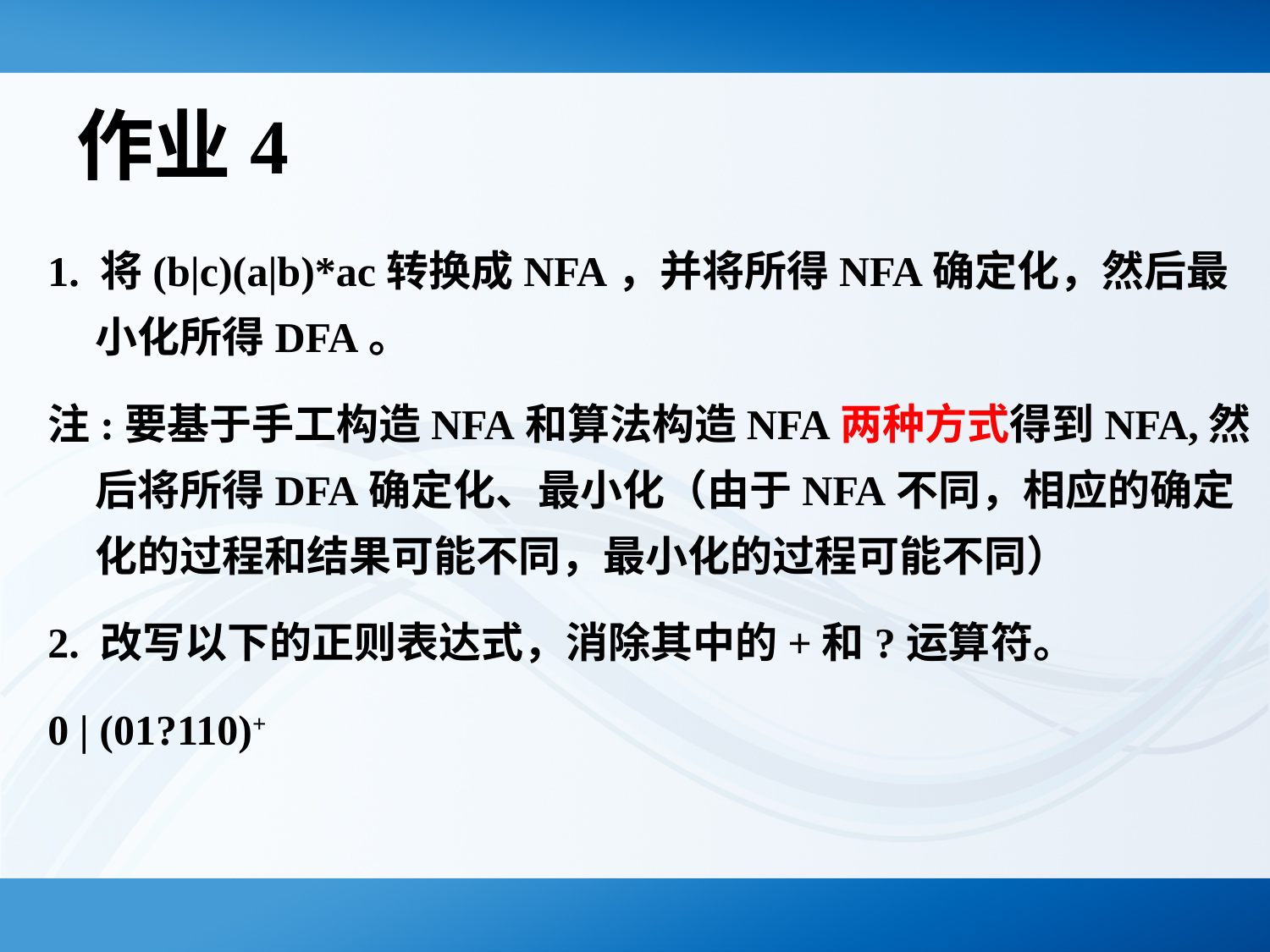

# 作业4
1. 将(b|c)(a|b)*ac转换成NFA，并将所得NFA确定化，然后最小化所得DFA。
注:要基于手工构造NFA和算法构造NFA两种方式得到NFA,然后将所得DFA确定化、最小化（由于NFA不同，相应的确定化的过程和结果可能不同，最小化的过程可能不同）
2. 改写以下的正则表达式，消除其中的+和?运算符。
0 | (01?110)+